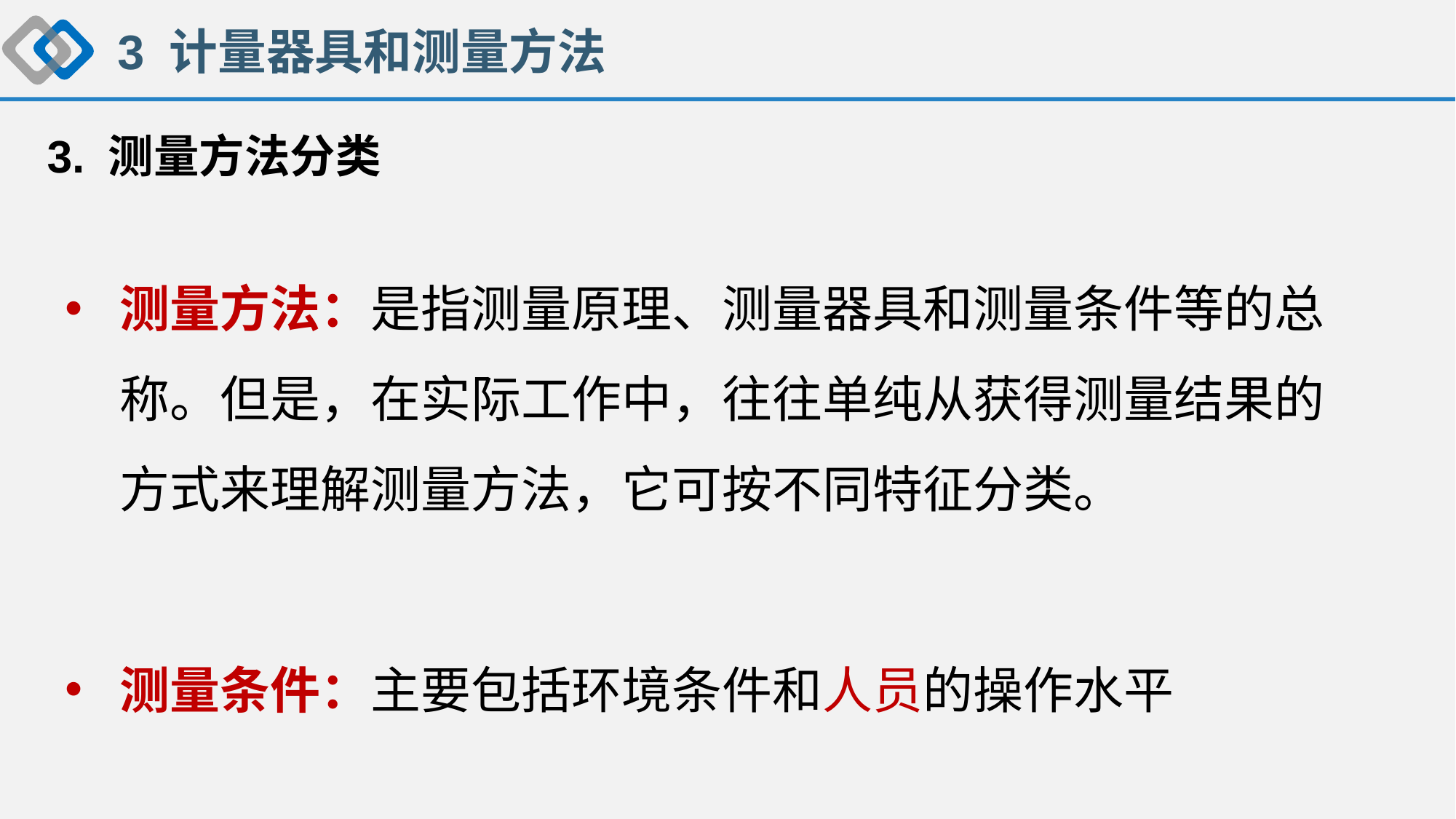

3 计量器具和测量方法
# 3. 测量方法分类
测量方法：是指测量原理、测量器具和测量条件等的总称。但是，在实际工作中，往往单纯从获得测量结果的方式来理解测量方法，它可按不同特征分类。

测量条件：主要包括环境条件和人员的操作水平